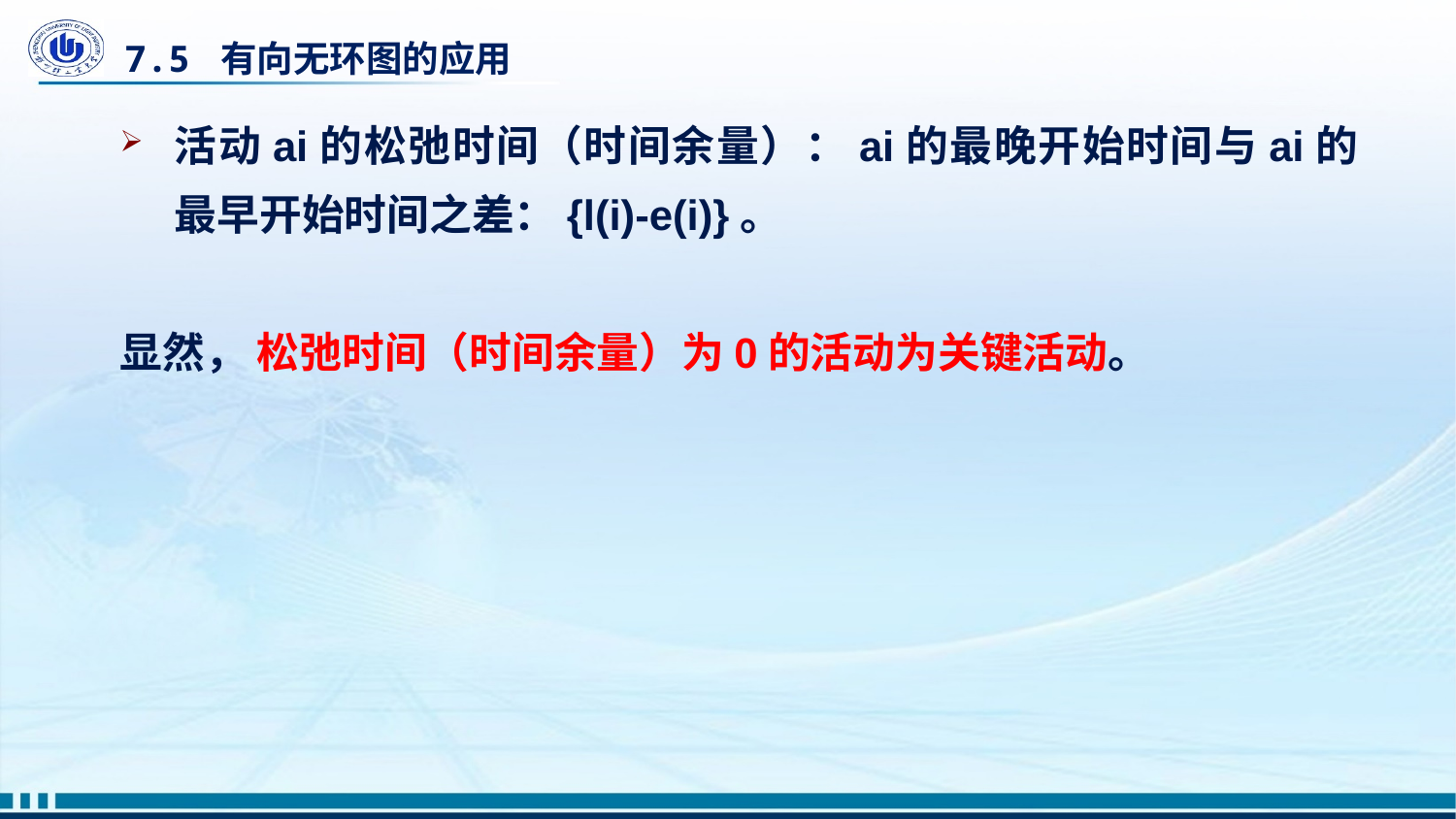

# 7.5 有向无环图的应用
活动ai的松弛时间（时间余量）：ai的最晚开始时间与ai的最早开始时间之差：{l(i)-e(i)}。

显然， 松弛时间（时间余量）为0的活动为关键活动。